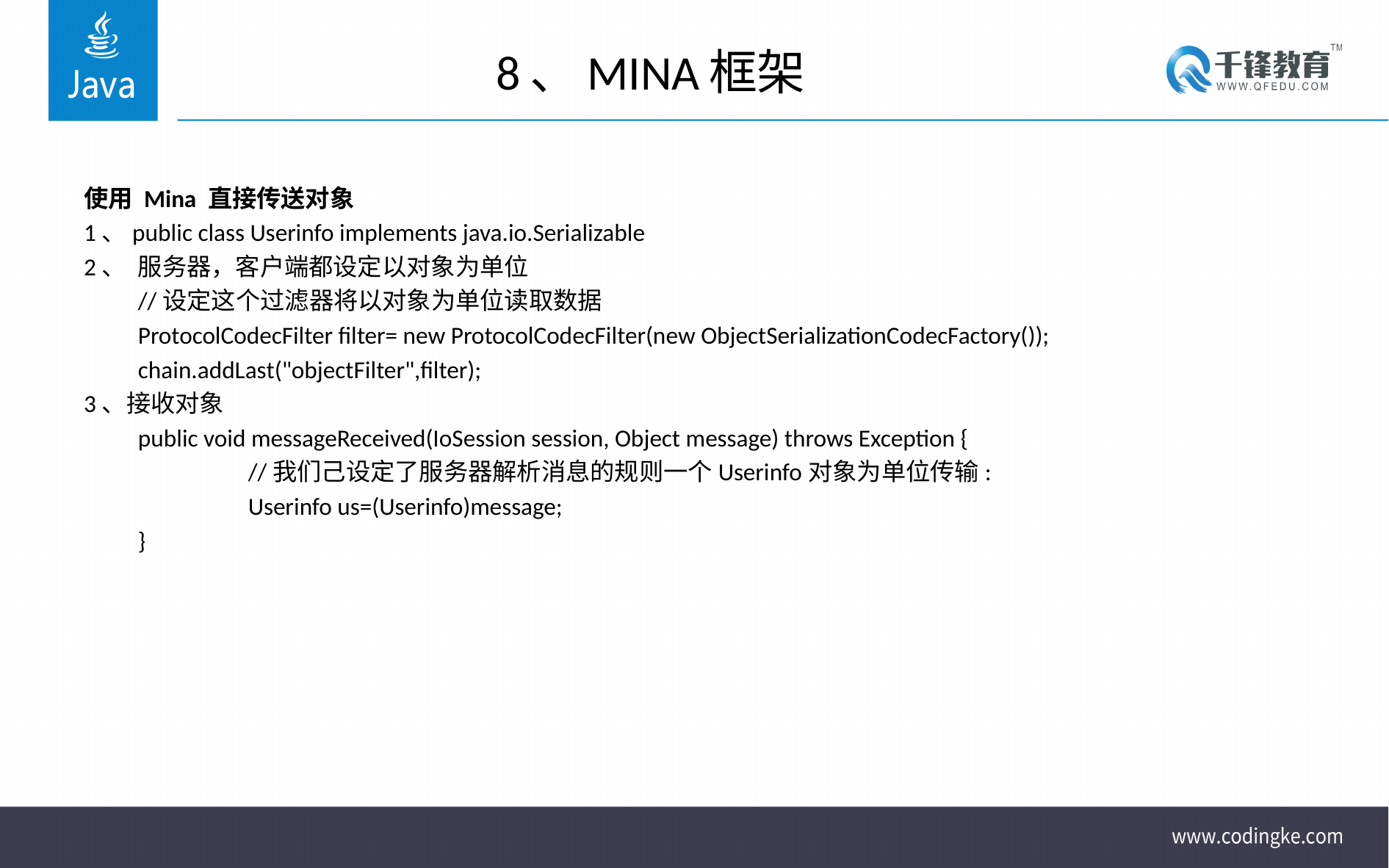

# 8、MINA框架
使用 Mina 直接传送对象
1、public class Userinfo implements java.io.Serializable
2、	服务器，客户端都设定以对象为单位
	//设定这个过滤器将以对象为单位读取数据
	ProtocolCodecFilter filter= new ProtocolCodecFilter(new ObjectSerializationCodecFactory());
	chain.addLast("objectFilter",filter);
3、接收对象
	public void messageReceived(IoSession session, Object message) throws Exception {
		//我们己设定了服务器解析消息的规则一个Userinfo对象为单位传输:
		Userinfo us=(Userinfo)message;
	}